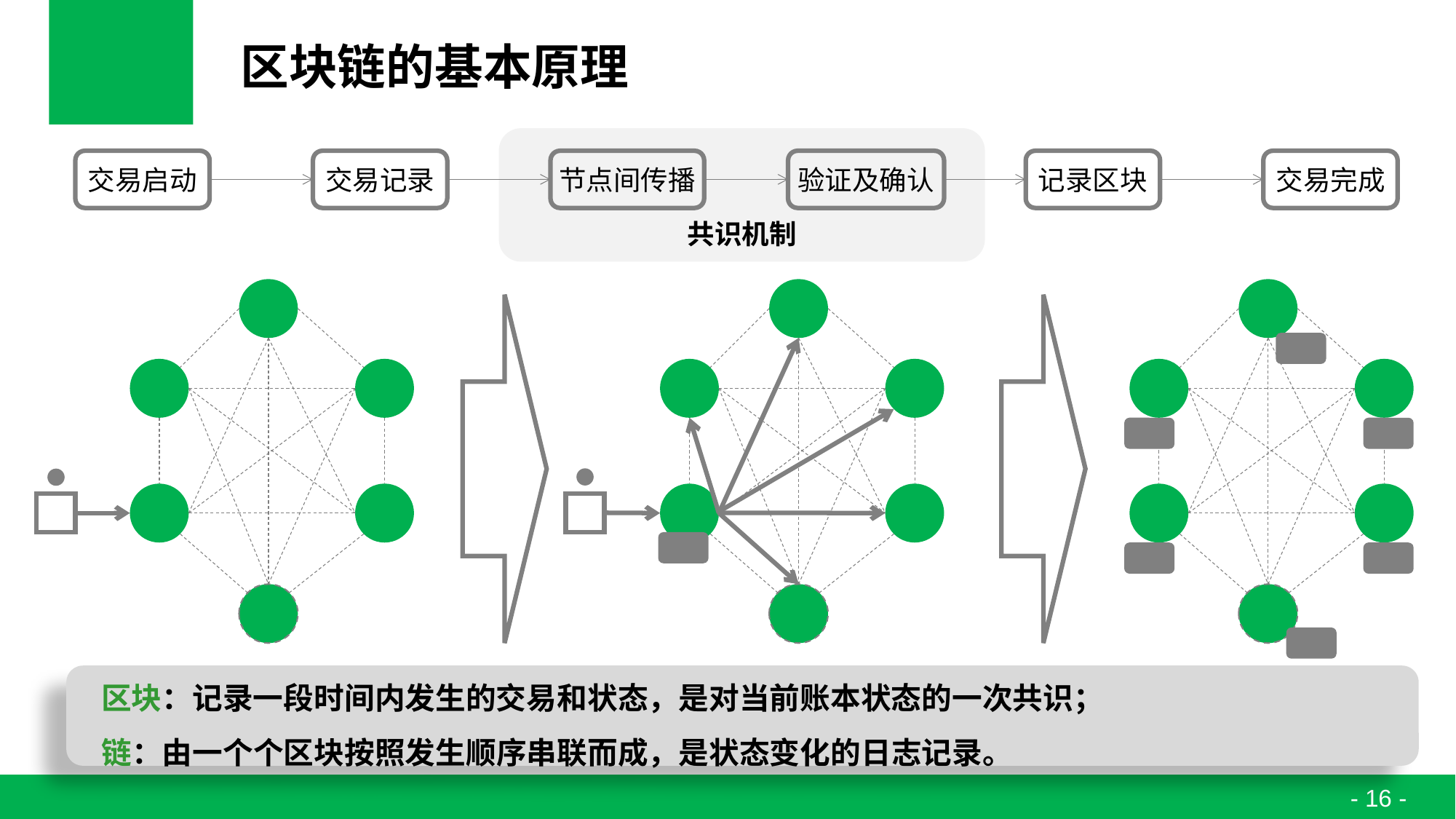

# 区块链的基本原理
共识机制
交易启动
交易记录
节点间传播
验证及确认
记录区块
交易完成

区块：记录一段时间内发生的交易和状态，是对当前账本状态的一次共识；
链：由一个个区块按照发生顺序串联而成，是状态变化的日志记录。